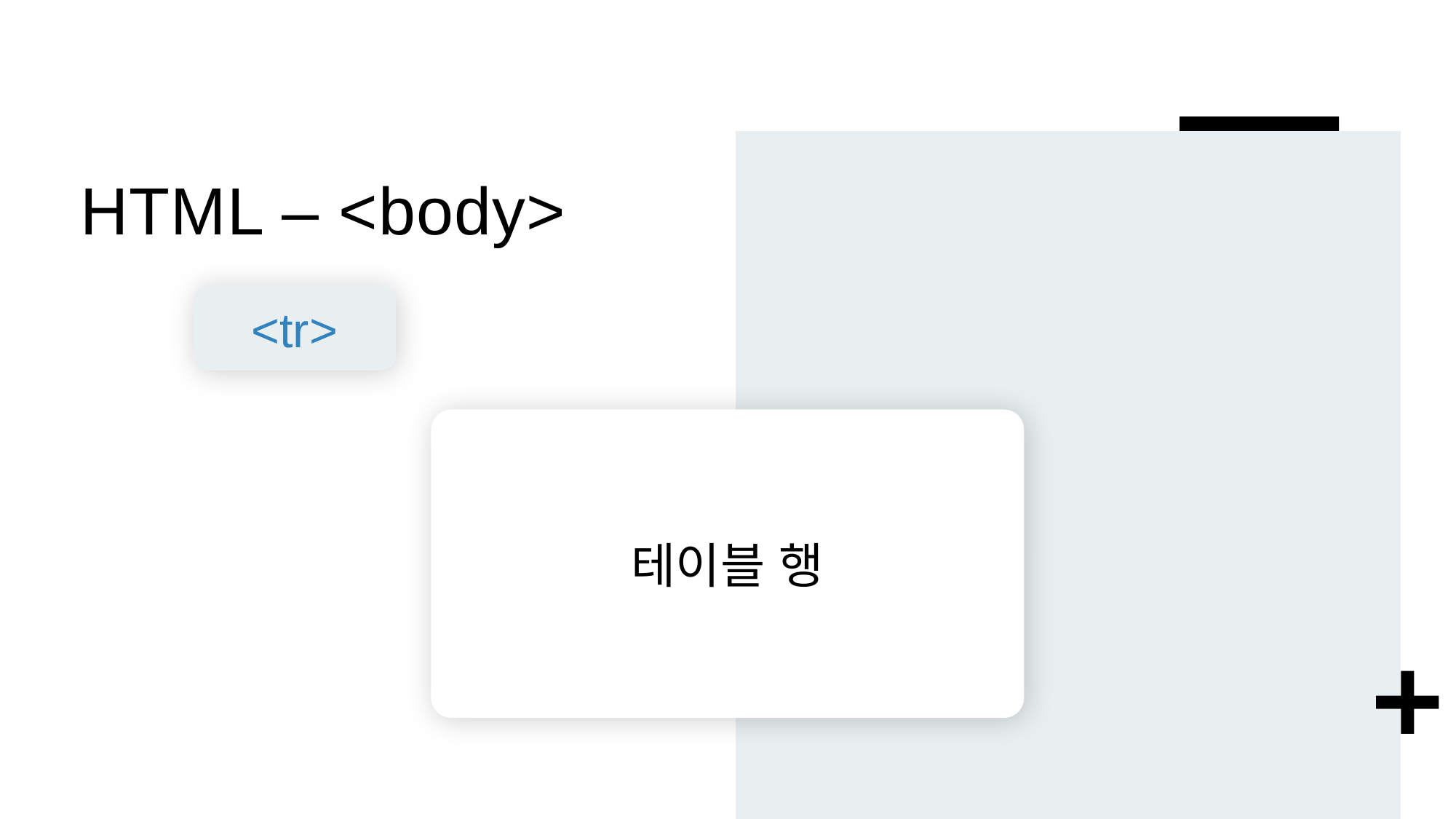

# HTML – <body>
<tr>
테이블 행